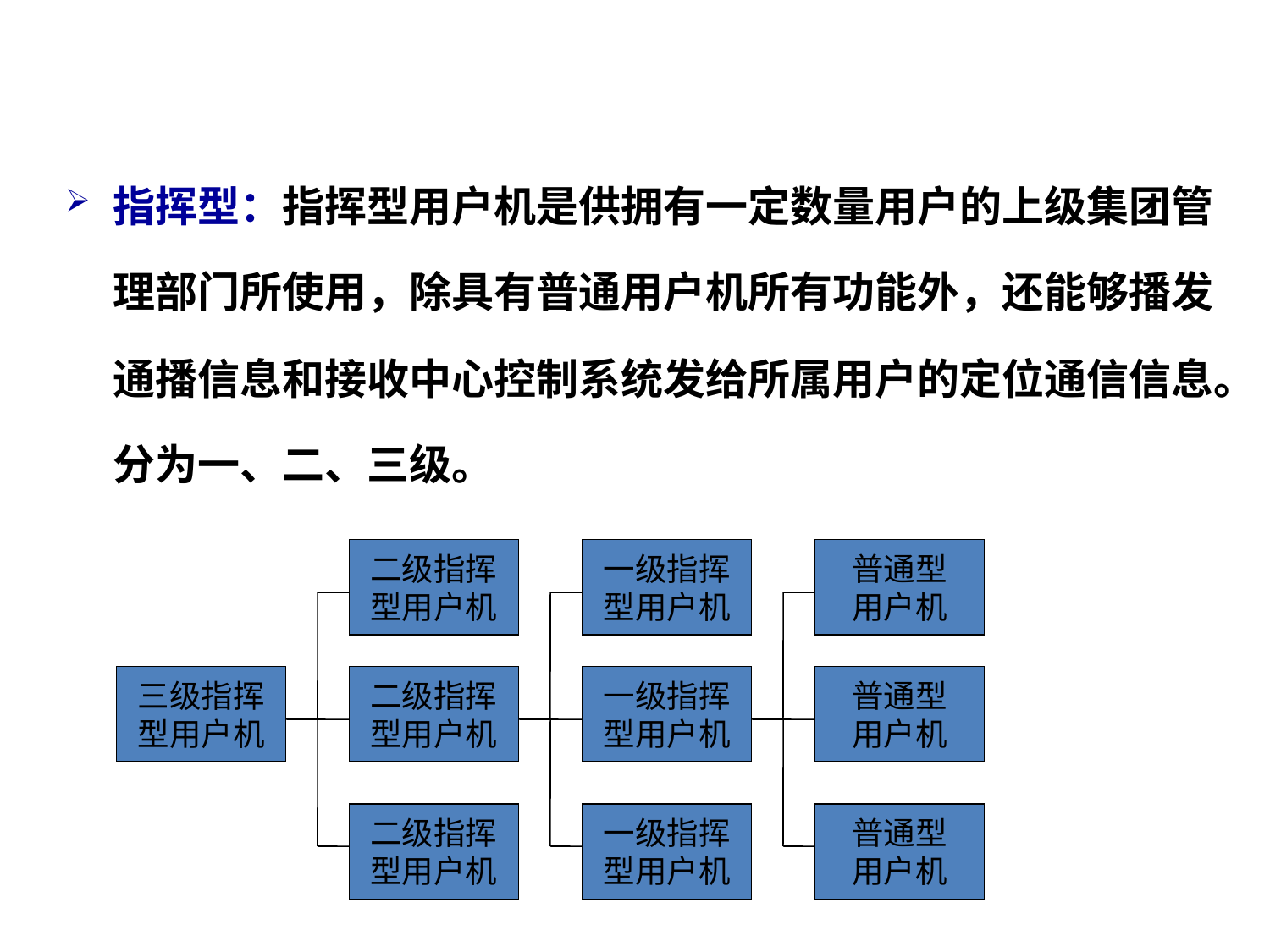

指挥型：指挥型用户机是供拥有一定数量用户的上级集团管理部门所使用，除具有普通用户机所有功能外，还能够播发通播信息和接收中心控制系统发给所属用户的定位通信信息。分为一、二、三级。
二级指挥
型用户机
一级指挥
型用户机
普通型
用户机

三级指挥
型用户机
二级指挥
型用户机
一级指挥
型用户机
普通型
用户机
二级指挥
型用户机
一级指挥
型用户机
普通型
用户机